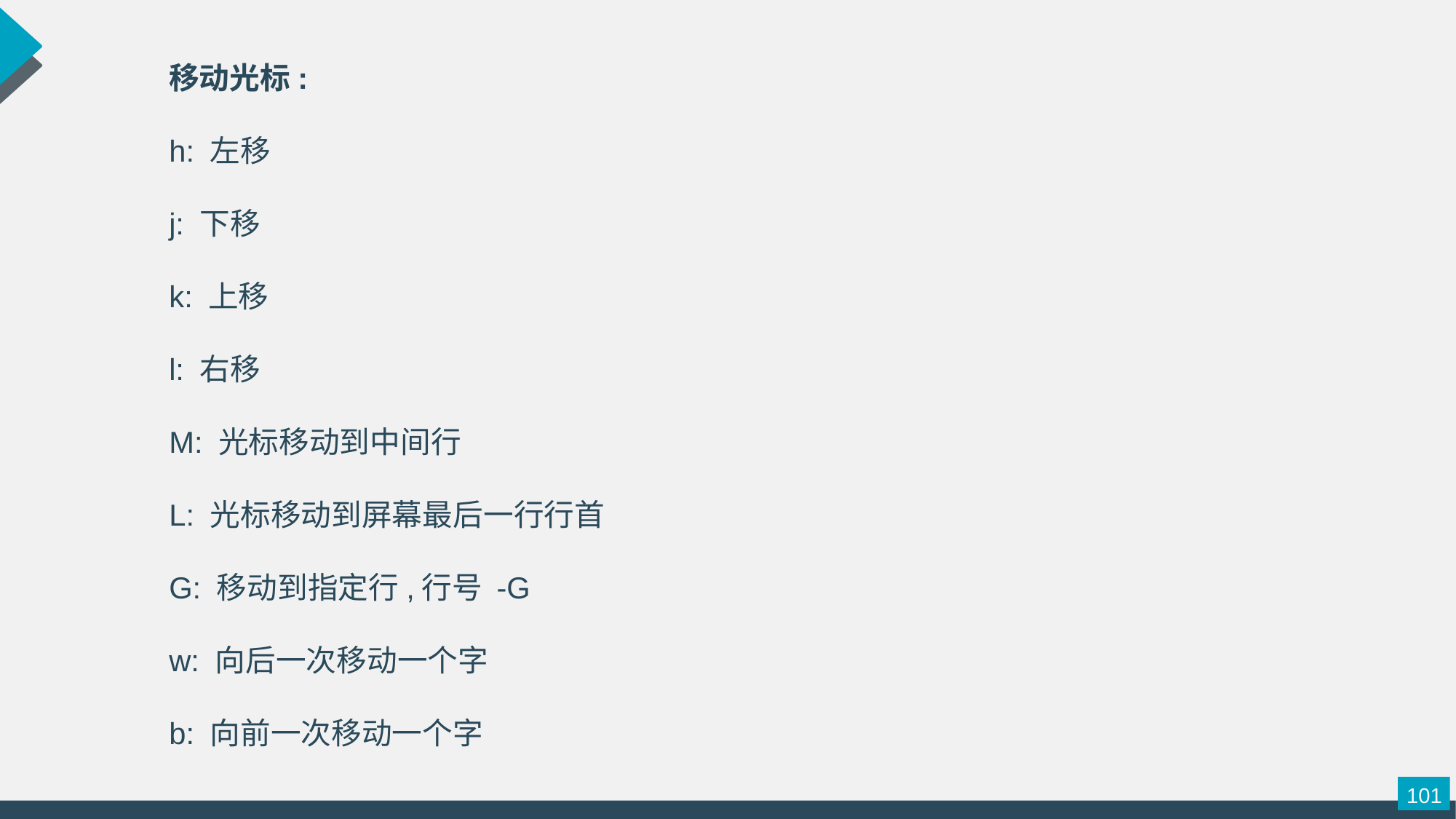

移动光标:

h: 左移

j: 下移

k: 上移

l: 右移

M: 光标移动到中间行

L: 光标移动到屏幕最后一行行首

G: 移动到指定行,行号 -G

w: 向后一次移动一个字

b: 向前一次移动一个字